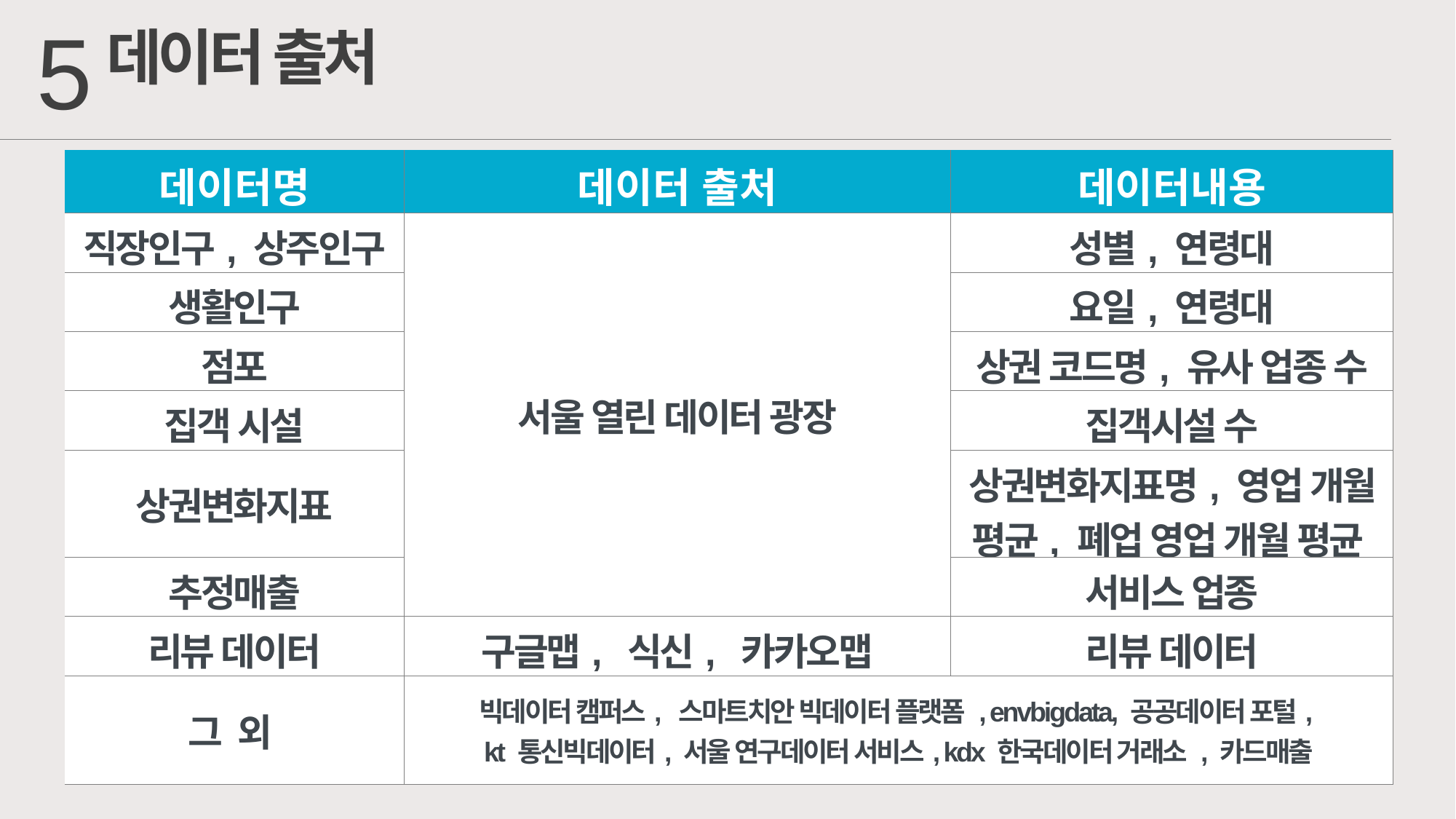

5
데이터 출처
| 데이터명 | 데이터 출처 | 데이터내용 |
| --- | --- | --- |
| 직장인구, 상주인구 | 서울 열린 데이터 광장 | 성별, 연령대 |
| 생활인구 |  | 요일, 연령대 |
| 점포 |  | 상권 코드명, 유사 업종 수 |
| 집객 시설 |  | 집객시설 수 |
| 상권변화지표 |  | 상권변화지표명, 영업 개월 평균, 폐업 영업 개월 평균 |
| 추정매출 |  | 서비스 업종 |
| 리뷰 데이터 | 구글맵, 식신, 카카오맵 | 리뷰 데이터 |
| 그 외 | 빅데이터 캠퍼스, 스마트치안 빅데이터 플랫폼 , envbigdata, 공공데이터 포털, kt 통신빅데이터, 서울 연구데이터 서비스, kdx 한국데이터 거래소 , 카드매출 |  |